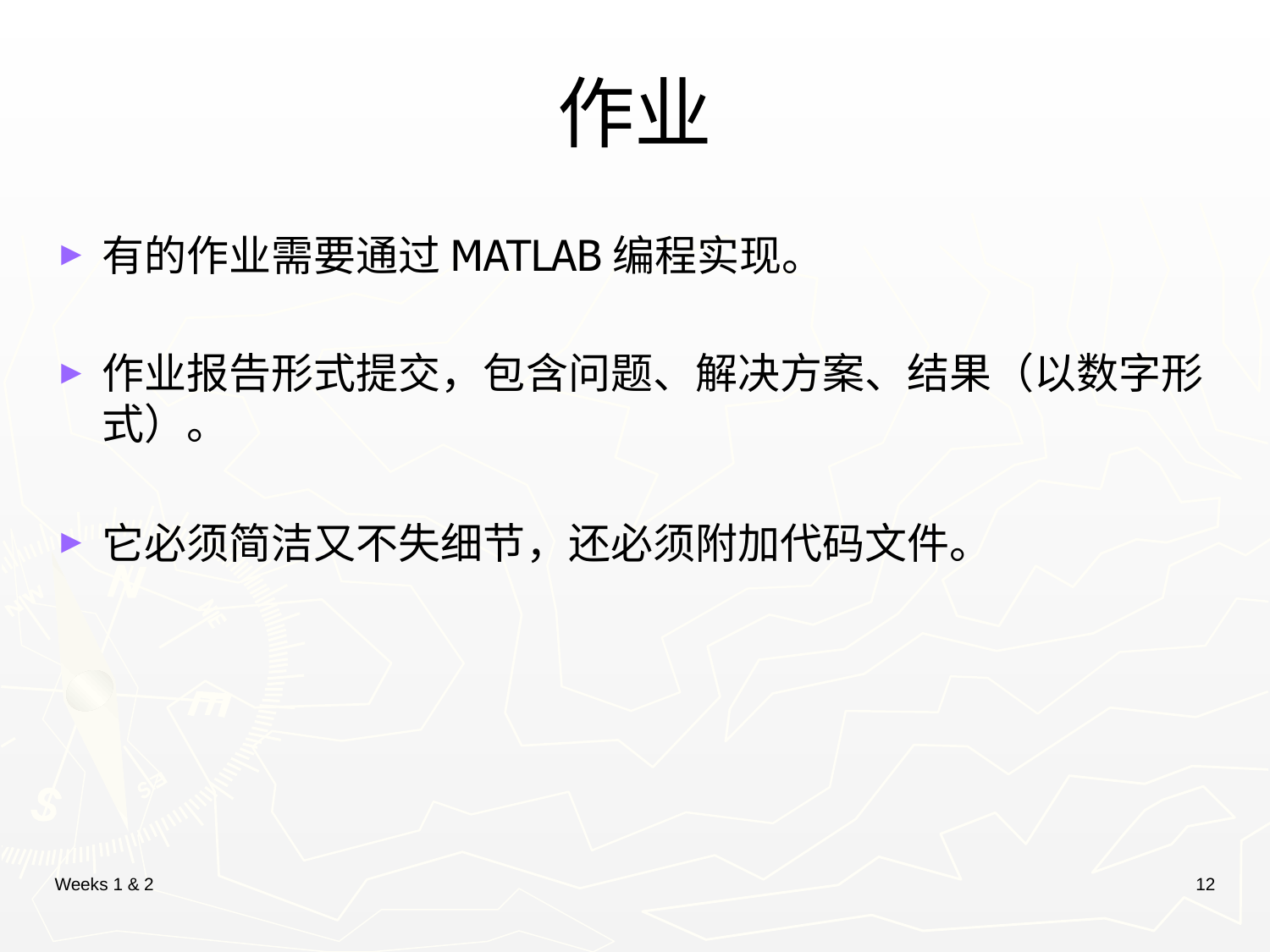

# 作业
有的作业需要通过MATLAB编程实现。

作业报告形式提交，包含问题、解决方案、结果（以数字形式）。

它必须简洁又不失细节，还必须附加代码文件。

Weeks 1 & 2
12